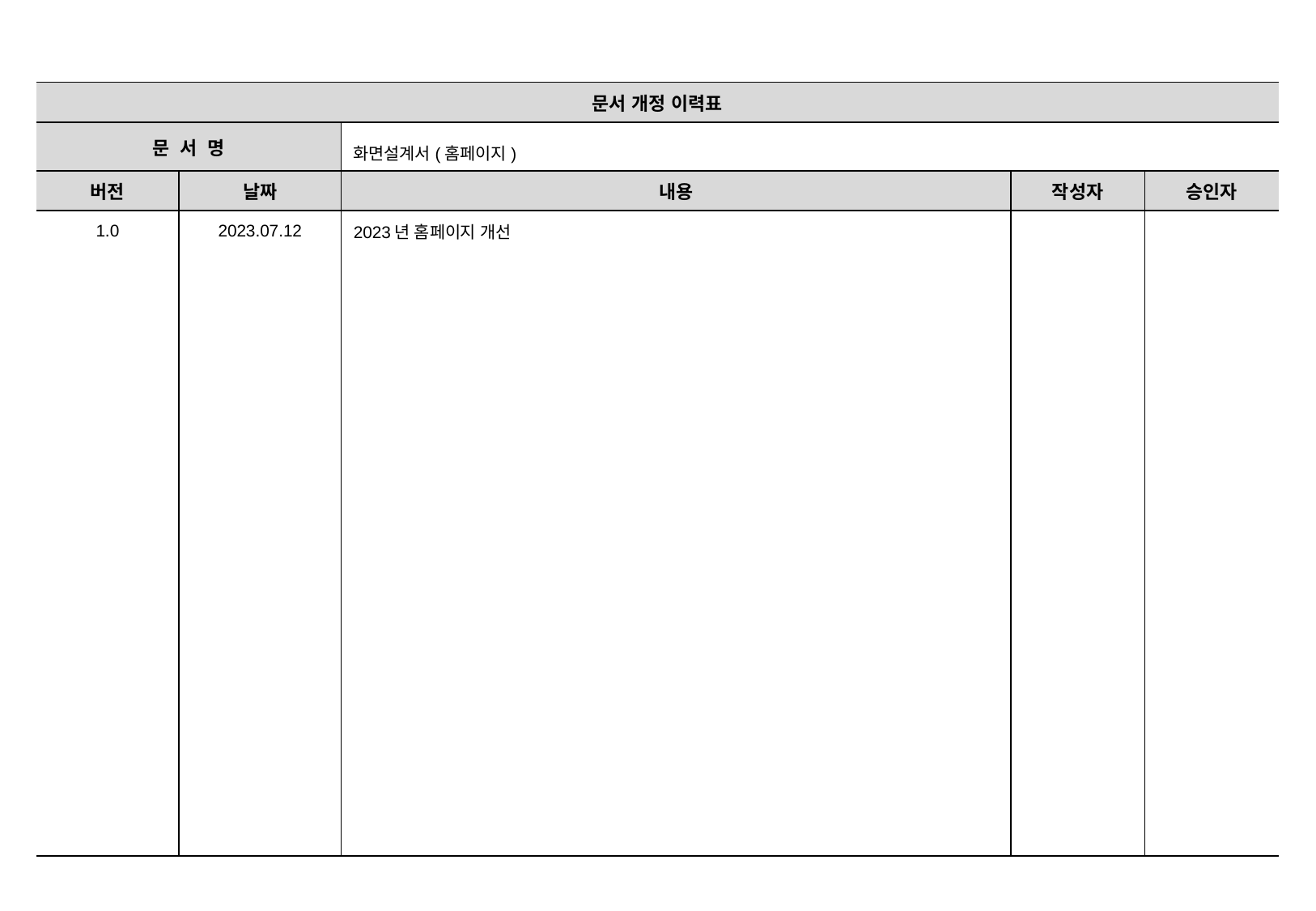

| 문서 개정 이력표 |  |  |  |  |
| --- | --- | --- | --- | --- |
| 문 서 명 |  | 화면설계서(홈페이지) |  |  |
| 버전 | 날짜 | 내용 | 작성자 | 승인자 |
| 1.0 | 2023.07.12 | 2023년 홈페이지 개선 |  |  |
|  |  |  |  |  |
|  |  |  |  |  |
|  |  |  |  |  |
|  |  |  |  |  |
|  |  |  |  |  |
|  |  |  |  |  |
|  |  |  |  |  |
|  |  |  |  |  |
|  |  |  |  |  |
|  |  |  |  |  |
|  |  |  |  |  |
|  |  |  |  |  |
|  |  |  |  |  |
|  |  |  |  |  |
|  |  |  |  |  |
|  |  |  |  |  |